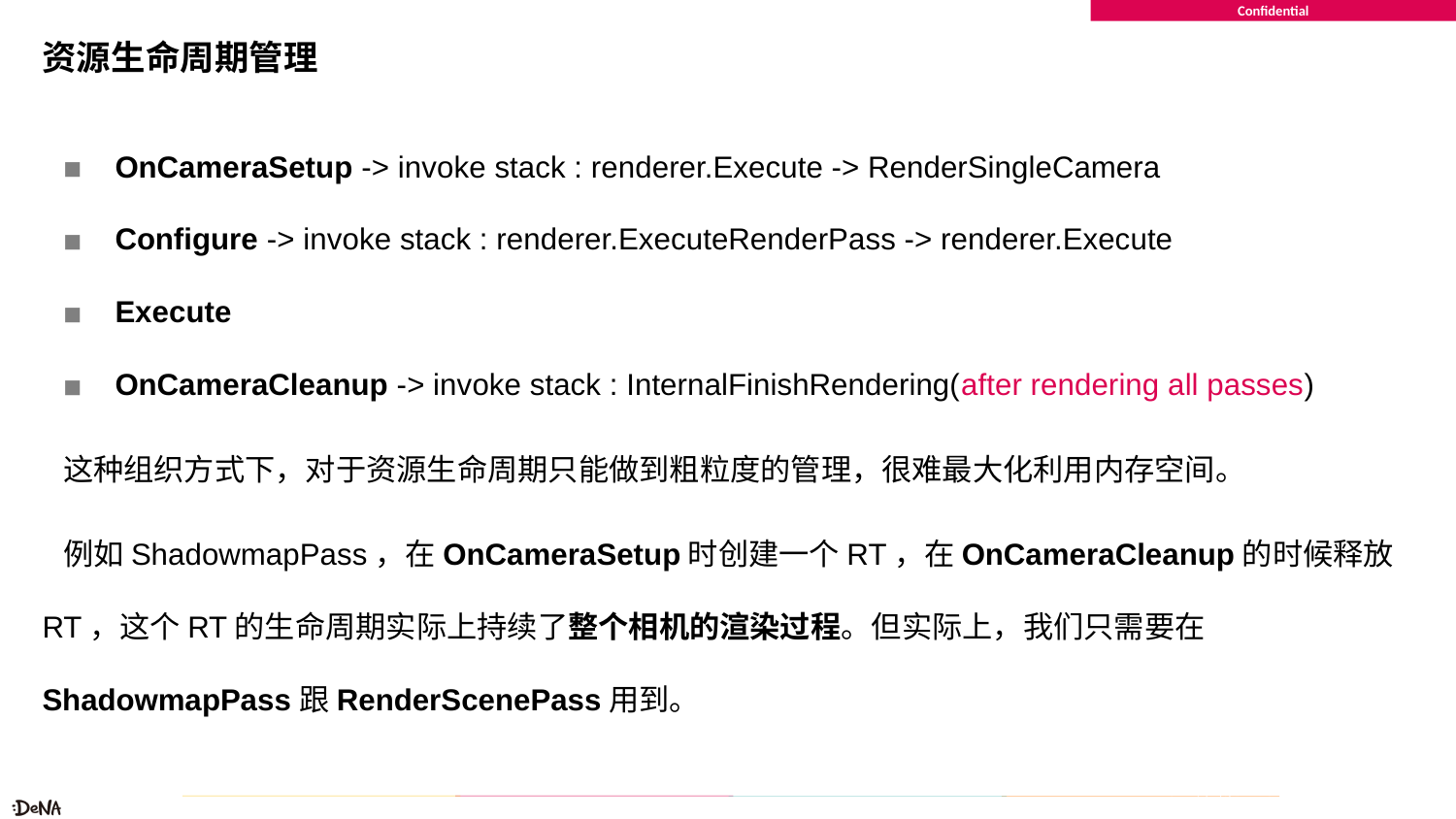

# 资源生命周期管理
OnCameraSetup -> invoke stack : renderer.Execute -> RenderSingleCamera
Configure -> invoke stack : renderer.ExecuteRenderPass -> renderer.Execute
Execute
OnCameraCleanup -> invoke stack : InternalFinishRendering(after rendering all passes)
  这种组织方式下，对于资源生命周期只能做到粗粒度的管理，很难最大化利用内存空间。
  例如ShadowmapPass，在OnCameraSetup时创建一个RT，在OnCameraCleanup的时候释放RT，这个RT的生命周期实际上持续了整个相机的渲染过程。但实际上，我们只需要在ShadowmapPass跟RenderScenePass用到。